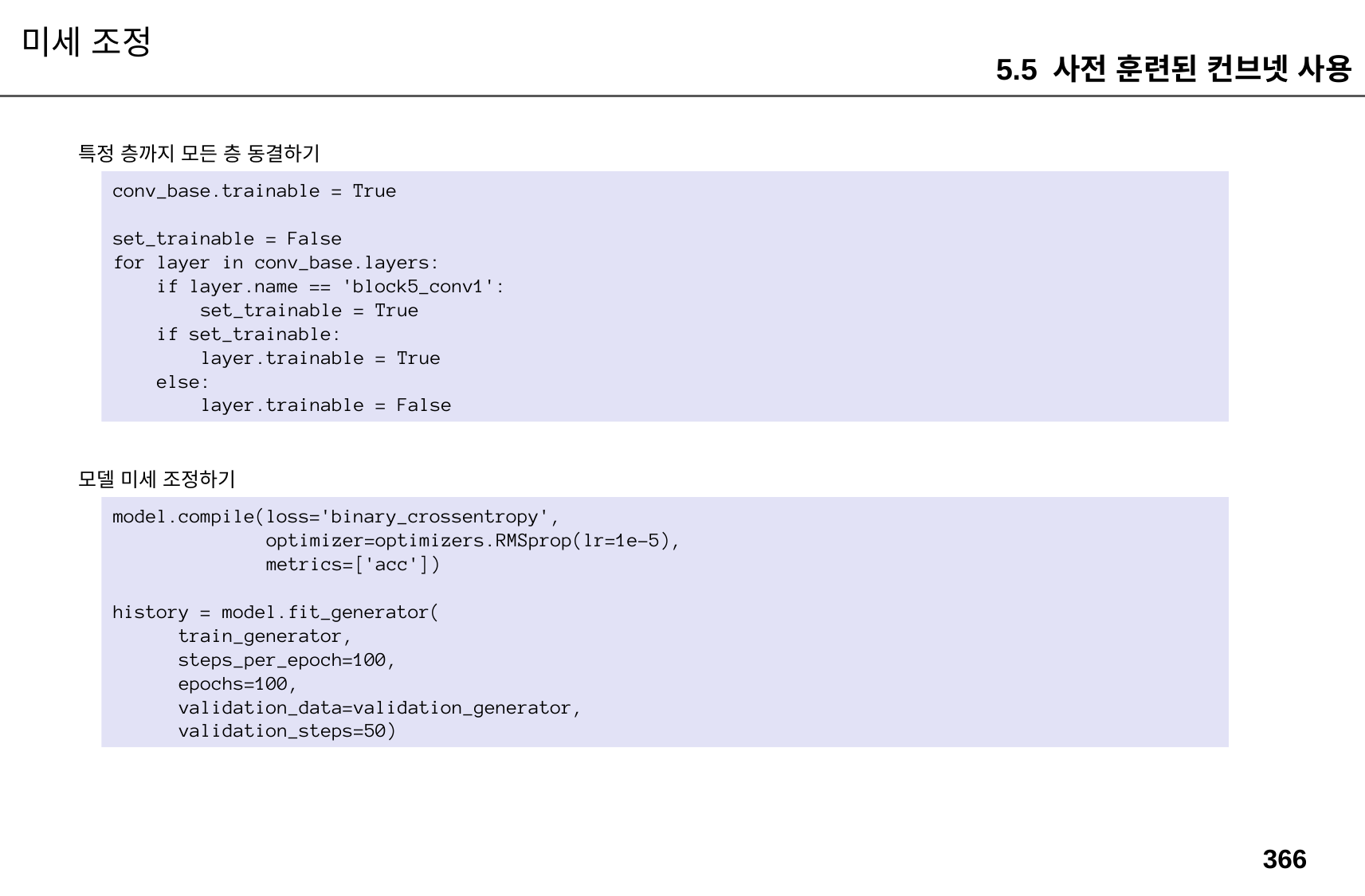

미세 조정
5.5 사전 훈련된 컨브넷 사용
특정 층까지 모든 층 동결하기
conv_base.trainable = True

set_trainable = False
for layer in conv_base.layers:
    if layer.name == 'block5_conv1':
        set_trainable = True
    if set_trainable:
        layer.trainable = True
    else:
        layer.trainable = False
모델 미세 조정하기
model.compile(loss='binary_crossentropy',
              optimizer=optimizers.RMSprop(lr=1e-5),
              metrics=['acc'])

history = model.fit_generator(
      train_generator,
      steps_per_epoch=100,
      epochs=100,
      validation_data=validation_generator,
      validation_steps=50)